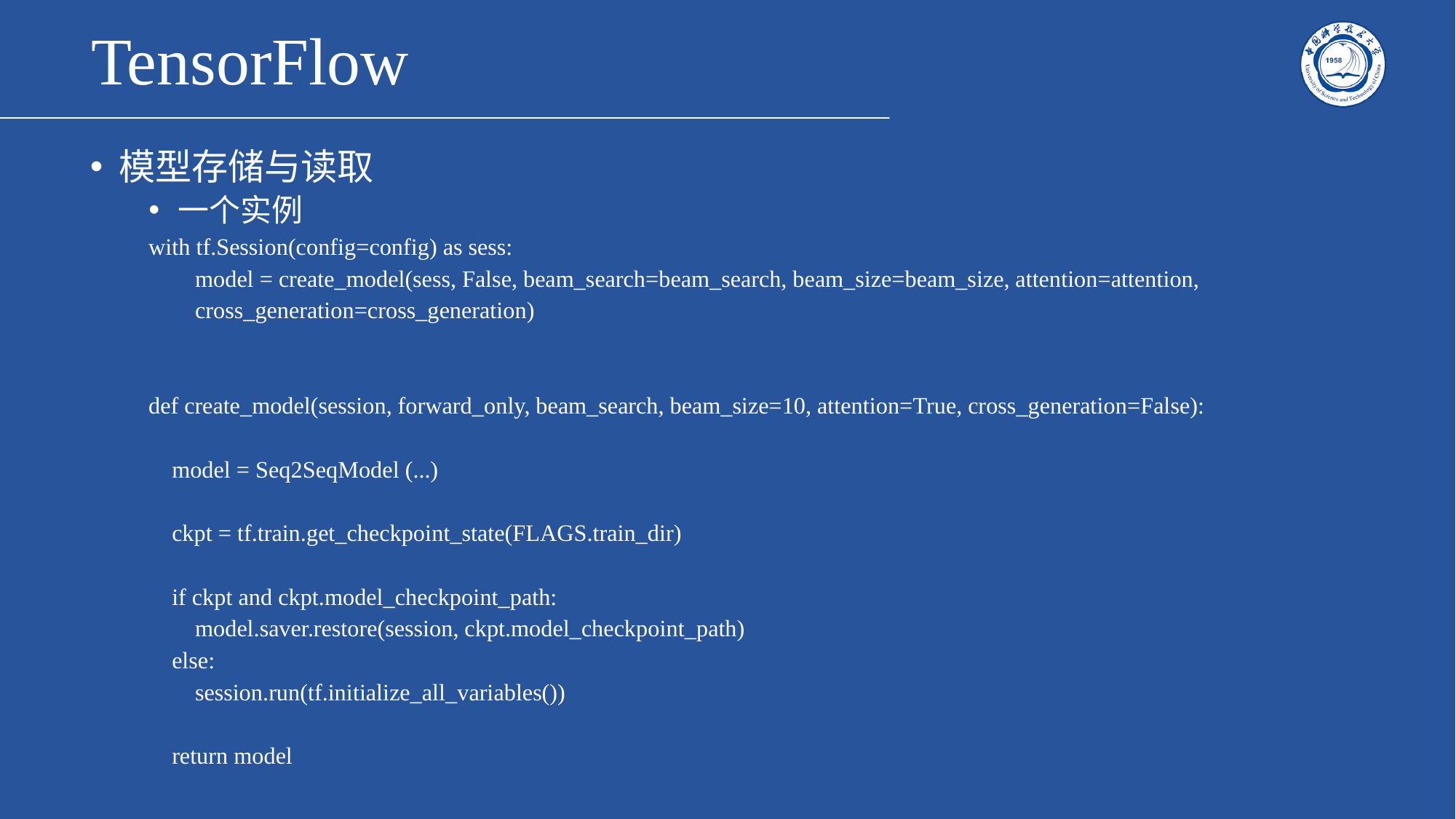

# TensorFlow
45
模型存储与读取
一个实例
with tf.Session(config=config) as sess:
        model = create_model(sess, False, beam_search=beam_search, beam_size=beam_size, attention=attention,
        cross_generation=cross_generation)

def create_model(session, forward_only, beam_search, beam_size=10, attention=True, cross_generation=False):

    model = Seq2SeqModel (...)

    ckpt = tf.train.get_checkpoint_state(FLAGS.train_dir)

    if ckpt and ckpt.model_checkpoint_path:
        model.saver.restore(session, ckpt.model_checkpoint_path)
    else:
        session.run(tf.initialize_all_variables())

    return model